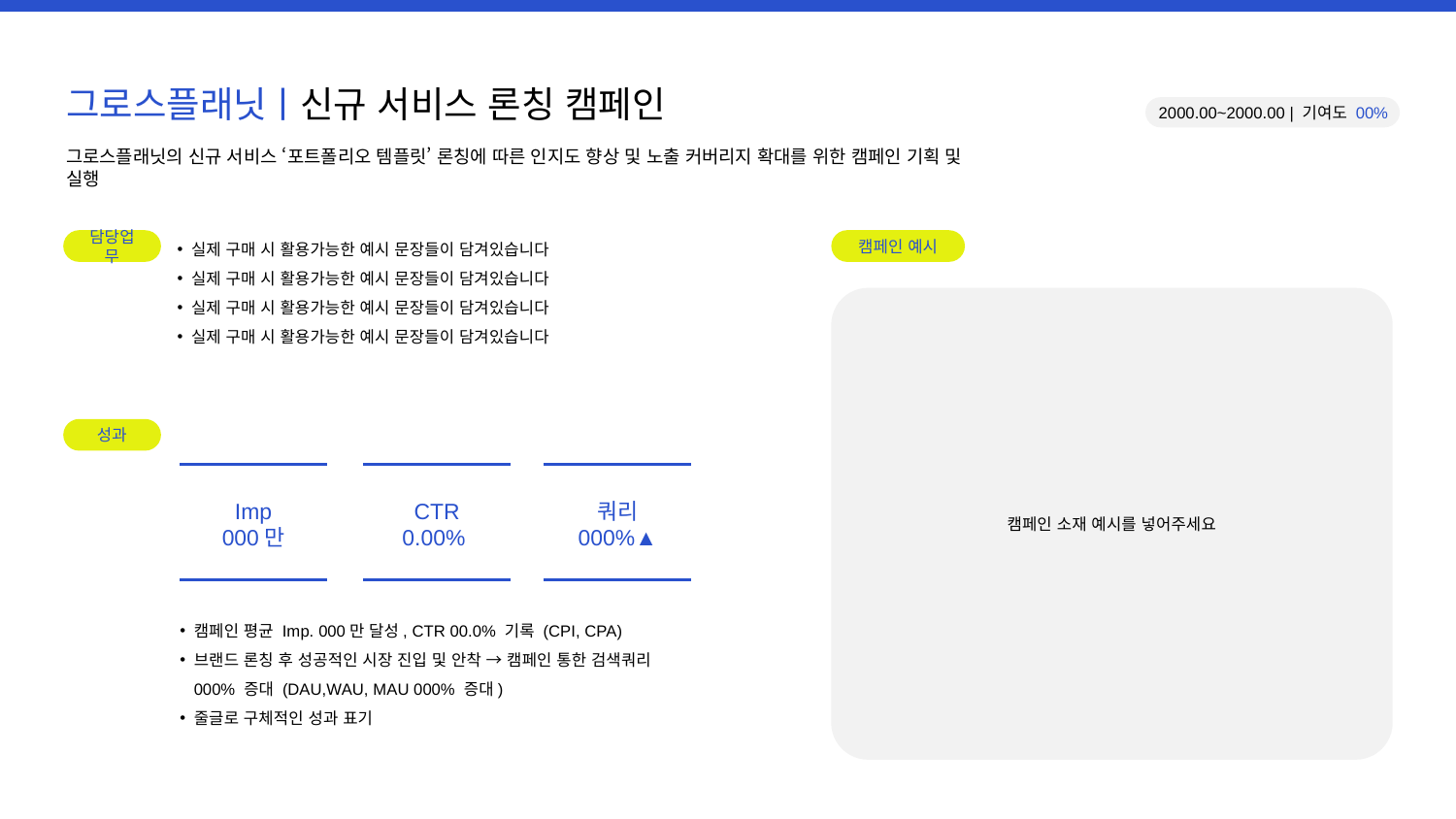

그로스플래닛ㅣ신규 서비스 론칭 캠페인

2000.00~2000.00 | 기여도 00%
그로스플래닛의 신규 서비스 ‘포트폴리오 템플릿’ 론칭에 따른 인지도 향상 및 노출 커버리지 확대를 위한 캠페인 기획 및 실행
실제 구매 시 활용가능한 예시 문장들이 담겨있습니다
실제 구매 시 활용가능한 예시 문장들이 담겨있습니다
실제 구매 시 활용가능한 예시 문장들이 담겨있습니다
실제 구매 시 활용가능한 예시 문장들이 담겨있습니다

담당업무
캠페인 예시
캠페인 소재 예시를 넣어주세요
성과
Imp
000만
CTR
0.00%
쿼리
000%▲
캠페인 평균 Imp. 000만 달성, CTR 00.0% 기록 (CPI, CPA)
브랜드 론칭 후 성공적인 시장 진입 및 안착 → 캠페인 통한 검색쿼리 000% 증대 (DAU,WAU, MAU 000% 증대)
줄글로 구체적인 성과 표기